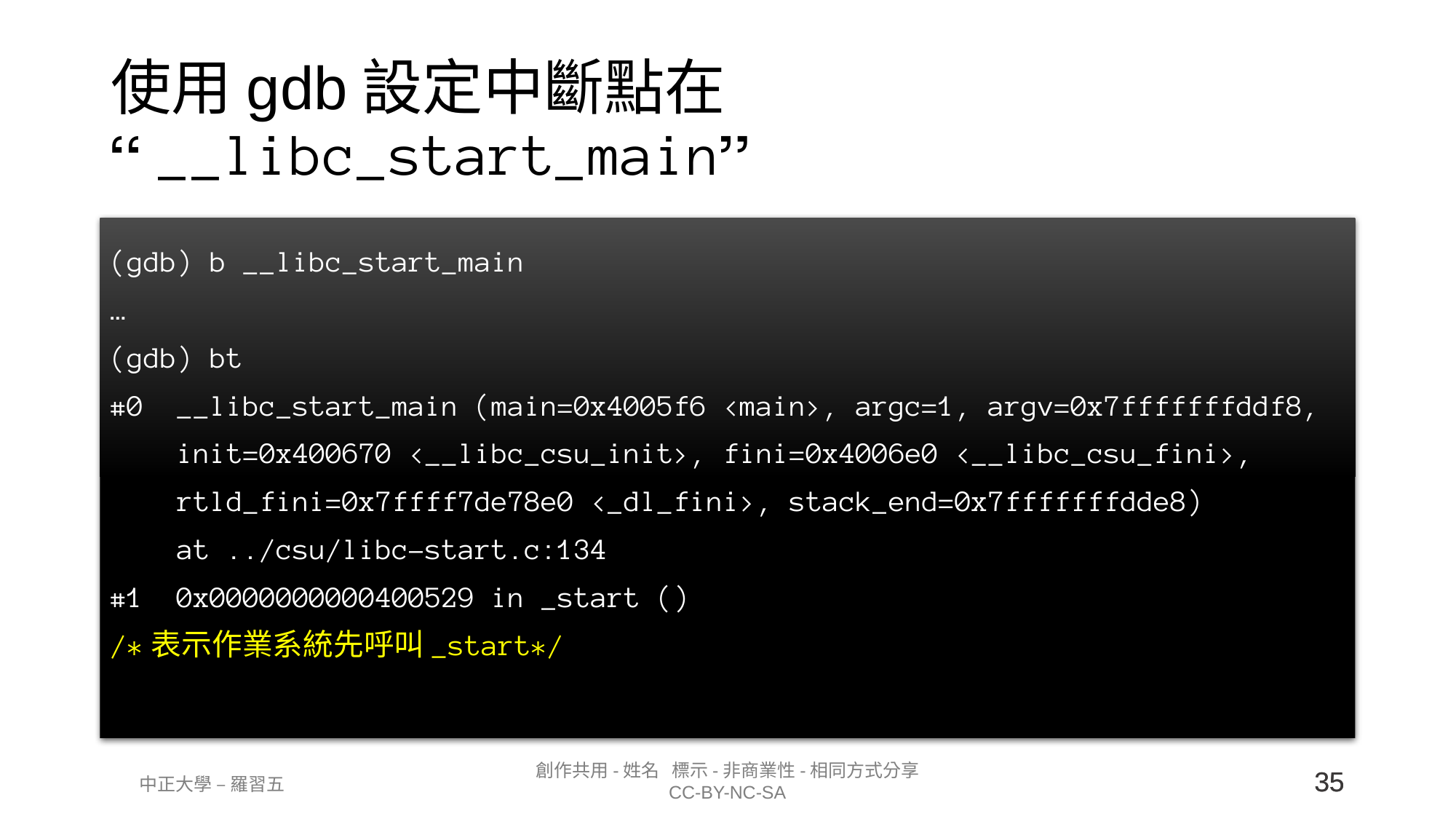

# 使用gdb設定中斷點在 “__libc_start_main”
(gdb) b __libc_start_main
…
(gdb) bt
#0  __libc_start_main (main=0x4005f6 <main>, argc=1, argv=0x7fffffffddf8,
    init=0x400670 <__libc_csu_init>, fini=0x4006e0 <__libc_csu_fini>,
    rtld_fini=0x7ffff7de78e0 <_dl_fini>, stack_end=0x7fffffffdde8)
    at ../csu/libc-start.c:134
#1  0x0000000000400529 in _start ()
/*表示作業系統先呼叫_start*/